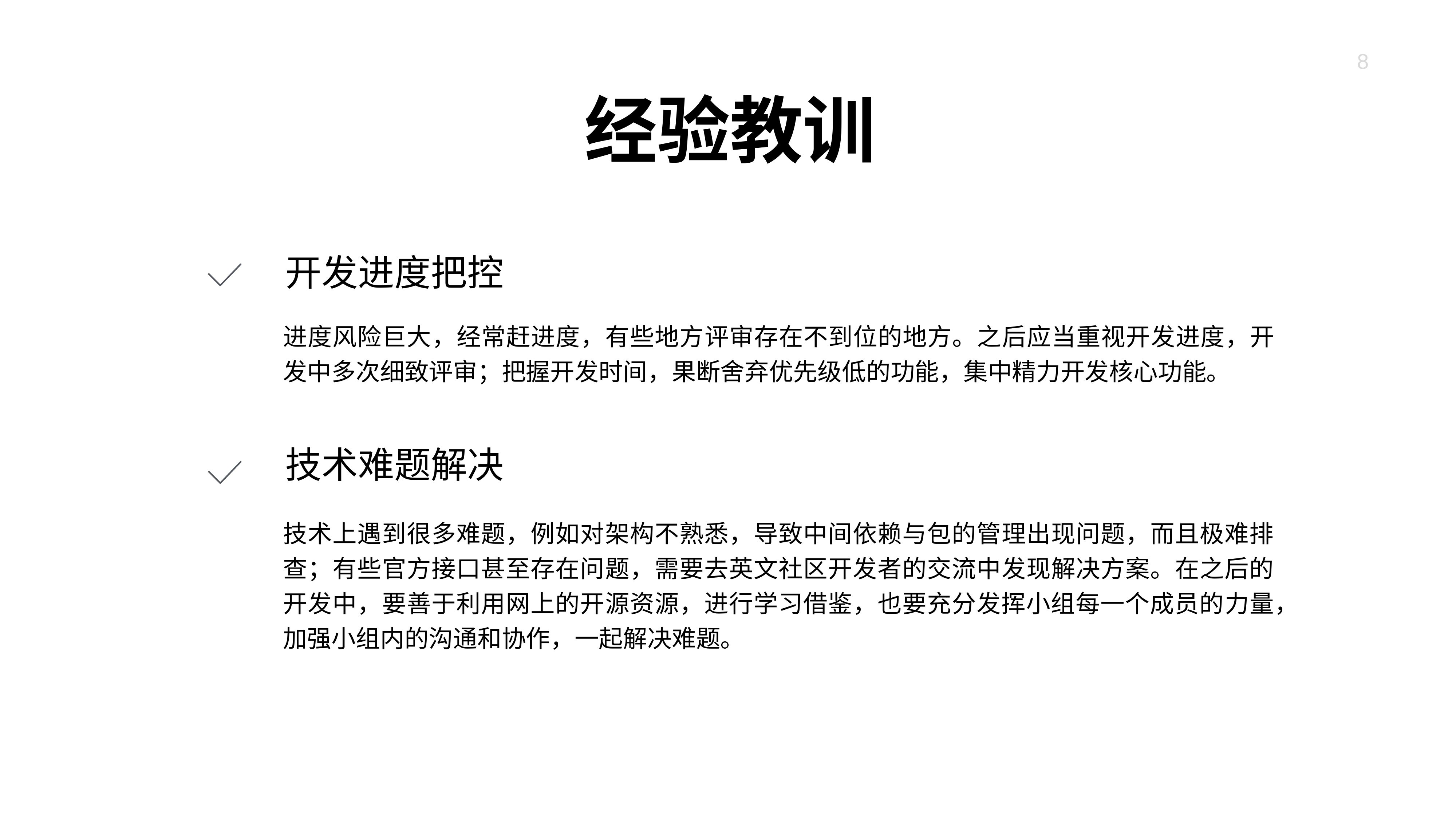

经验教训
开发进度把控

进度风险巨大，经常赶进度，有些地方评审存在不到位的地方。之后应当重视开发进度，开发中多次细致评审；把握开发时间，果断舍弃优先级低的功能，集中精力开发核心功能。
技术难题解决

技术上遇到很多难题，例如对架构不熟悉，导致中间依赖与包的管理出现问题，而且极难排查；有些官方接口甚至存在问题，需要去英文社区开发者的交流中发现解决方案。在之后的开发中，要善于利用网上的开源资源，进行学习借鉴，也要充分发挥小组每一个成员的力量，加强小组内的沟通和协作，一起解决难题。